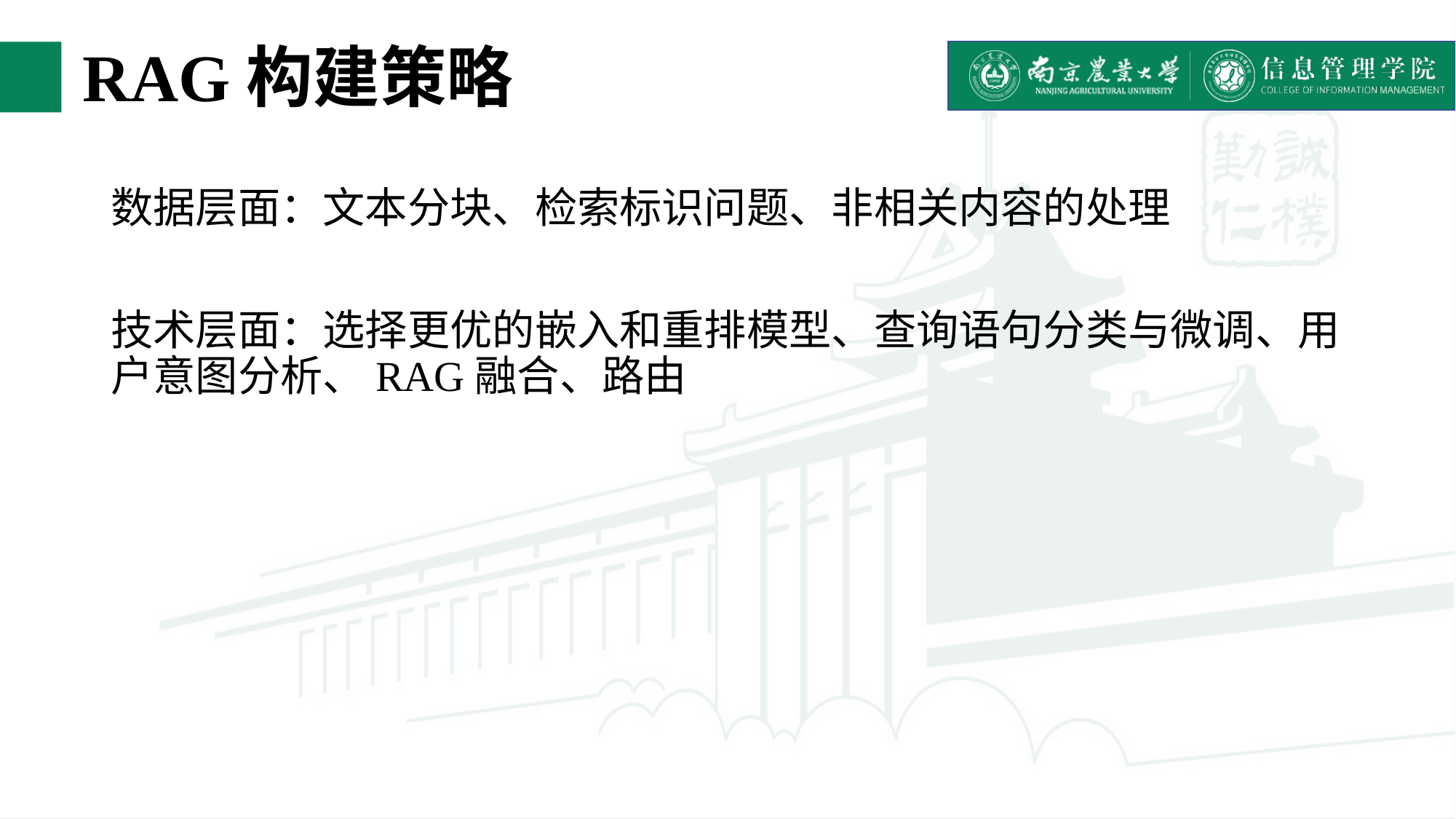

# RAG构建策略
数据层面：文本分块、检索标识问题、非相关内容的处理

技术层面：选择更优的嵌入和重排模型、查询语句分类与微调、用户意图分析、RAG融合、路由